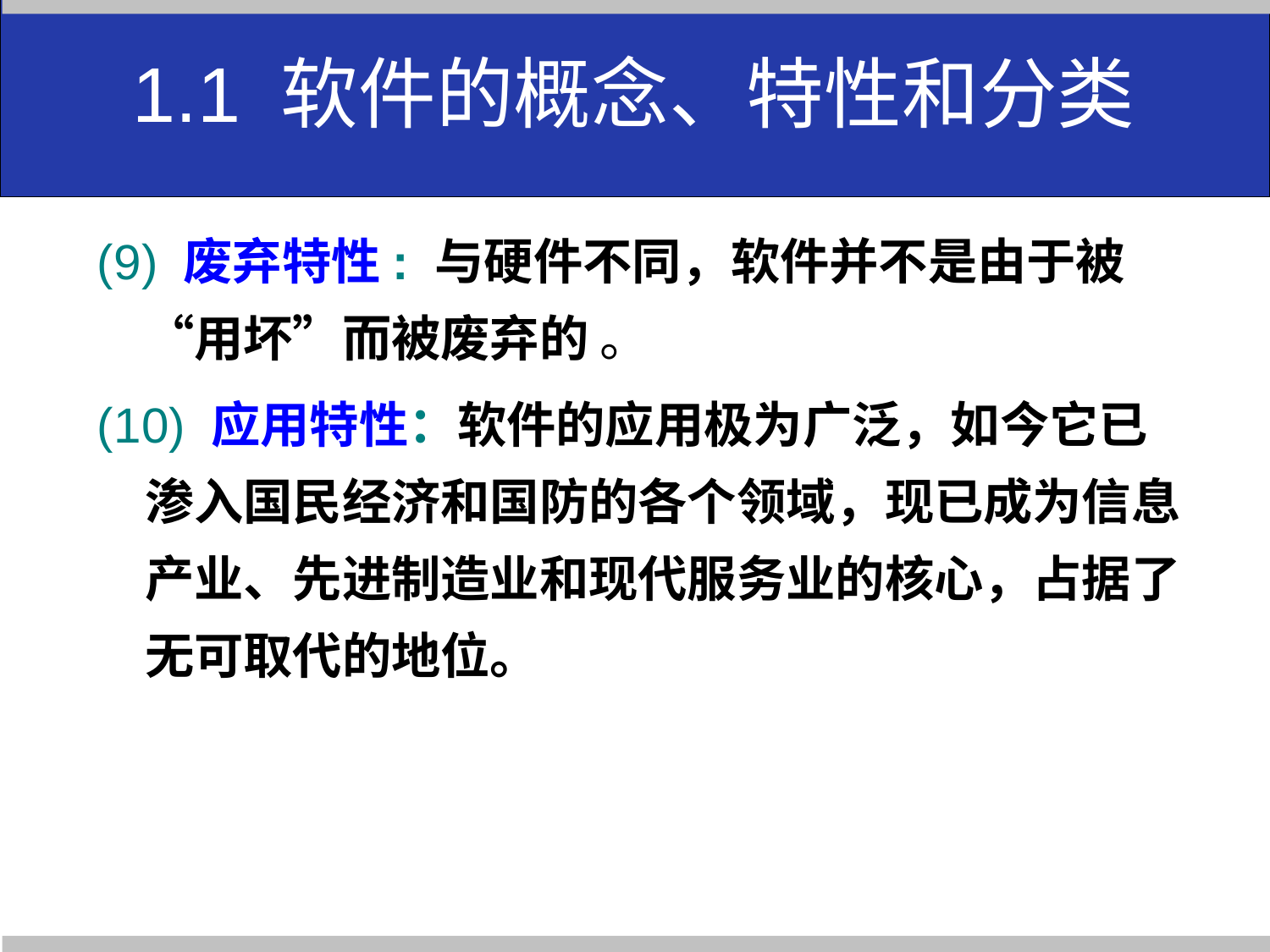

1.1 软件的概念、特性和分类
(9) 废弃特性: 与硬件不同，软件并不是由于被“用坏”而被废弃的 。
(10) 应用特性：软件的应用极为广泛，如今它已渗入国民经济和国防的各个领域，现已成为信息产业、先进制造业和现代服务业的核心，占据了无可取代的地位。
22